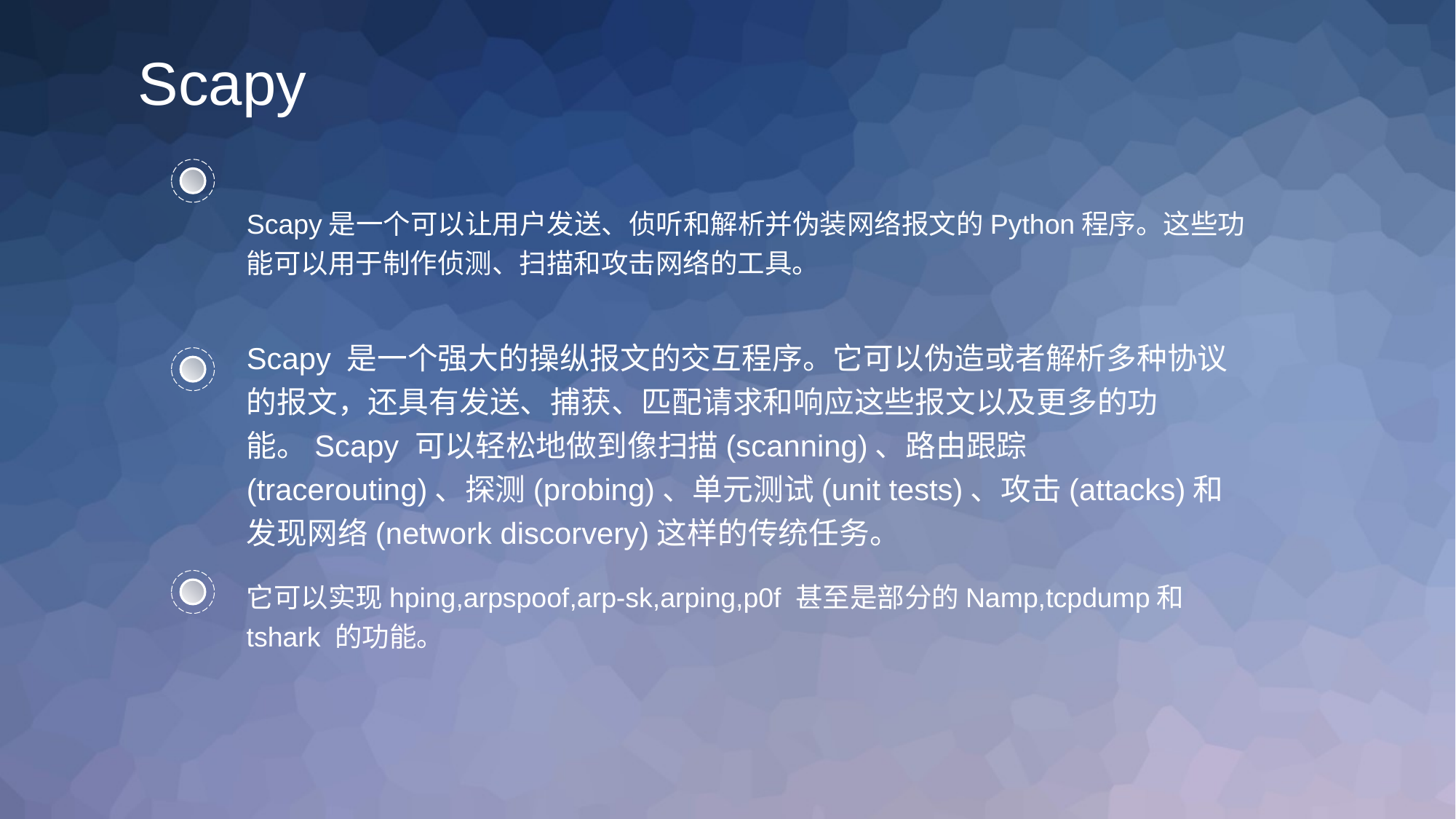

Scapy

Scapy是一个可以让用户发送、侦听和解析并伪装网络报文的Python程序。这些功能可以用于制作侦测、扫描和攻击网络的工具。
Scapy 是一个强大的操纵报文的交互程序。它可以伪造或者解析多种协议的报文，还具有发送、捕获、匹配请求和响应这些报文以及更多的功能。Scapy 可以轻松地做到像扫描(scanning)、路由跟踪(tracerouting)、探测(probing)、单元测试(unit tests)、攻击(attacks)和发现网络(network discorvery)这样的传统任务。

它可以实现hping,arpspoof,arp-sk,arping,p0f 甚至是部分的Namp,tcpdump和tshark 的功能。